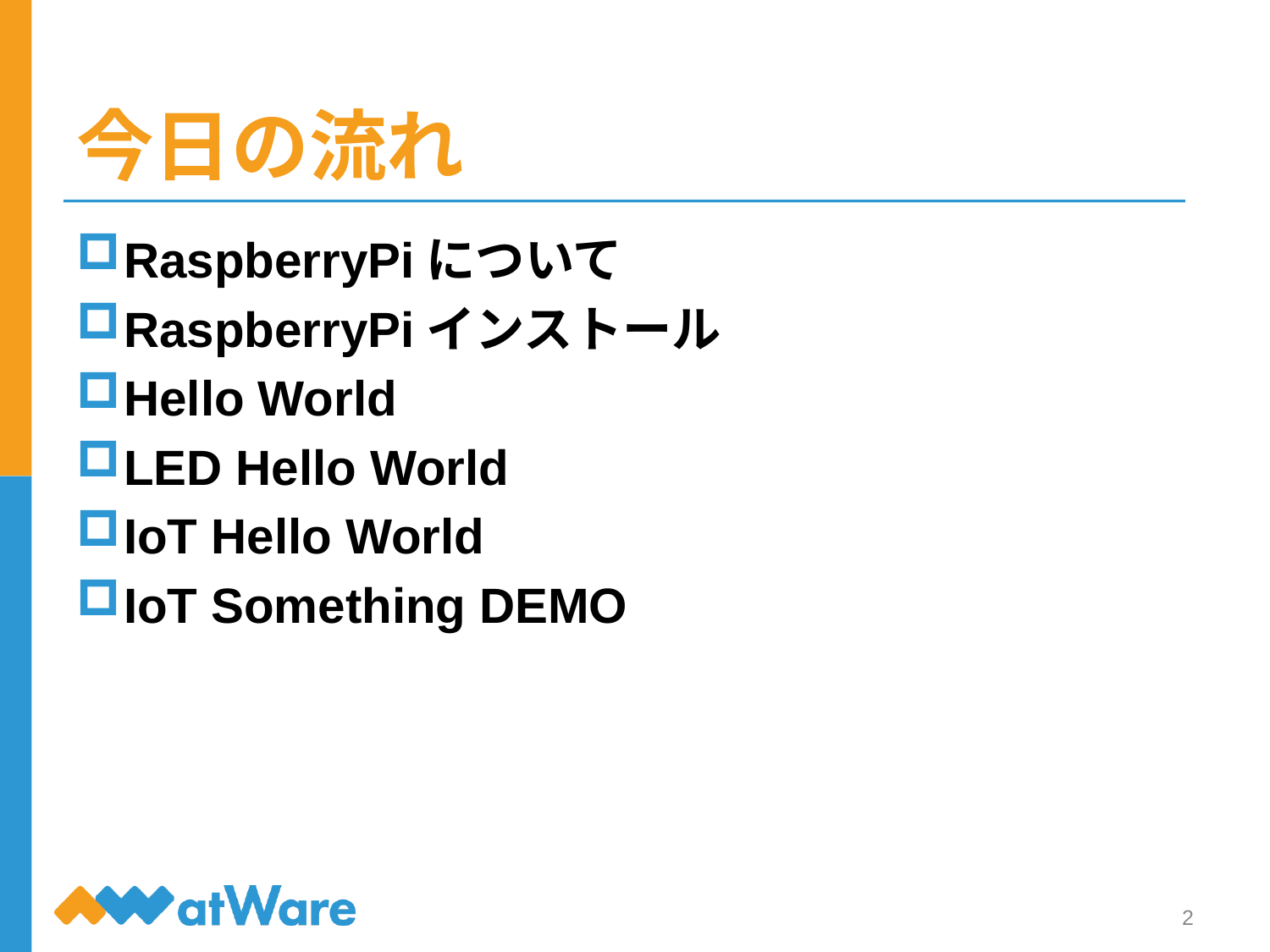

# 今日の流れ
RaspberryPiについて
RaspberryPiインストール
Hello World
LED Hello World
IoT Hello World
IoT Something DEMO

2